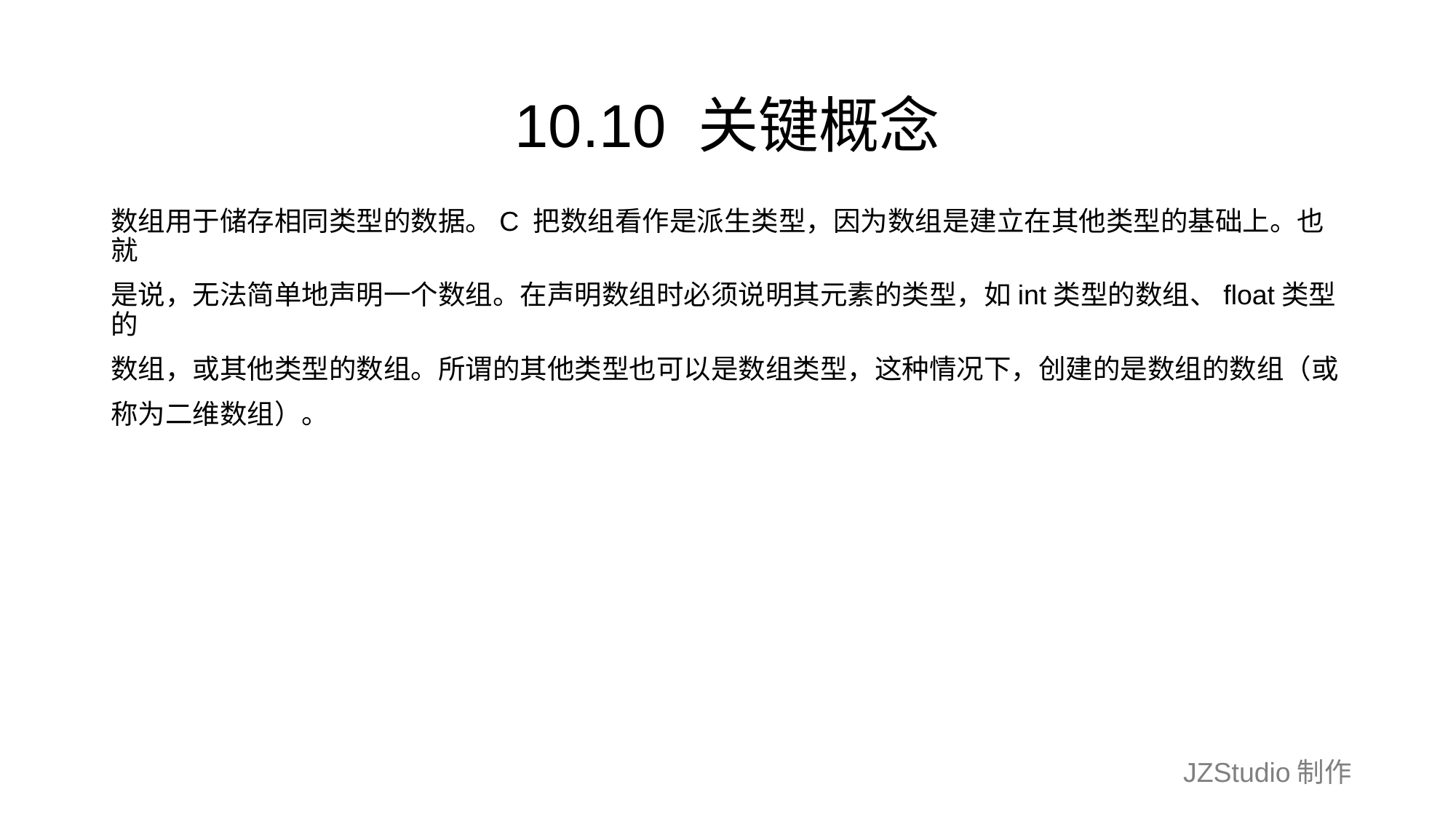

# 10.10 关键概念
数组用于储存相同类型的数据。C 把数组看作是派生类型，因为数组是建立在其他类型的基础上。也就
是说，无法简单地声明一个数组。在声明数组时必须说明其元素的类型，如int类型的数组、float类型的
数组，或其他类型的数组。所谓的其他类型也可以是数组类型，这种情况下，创建的是数组的数组（或
称为二维数组）。